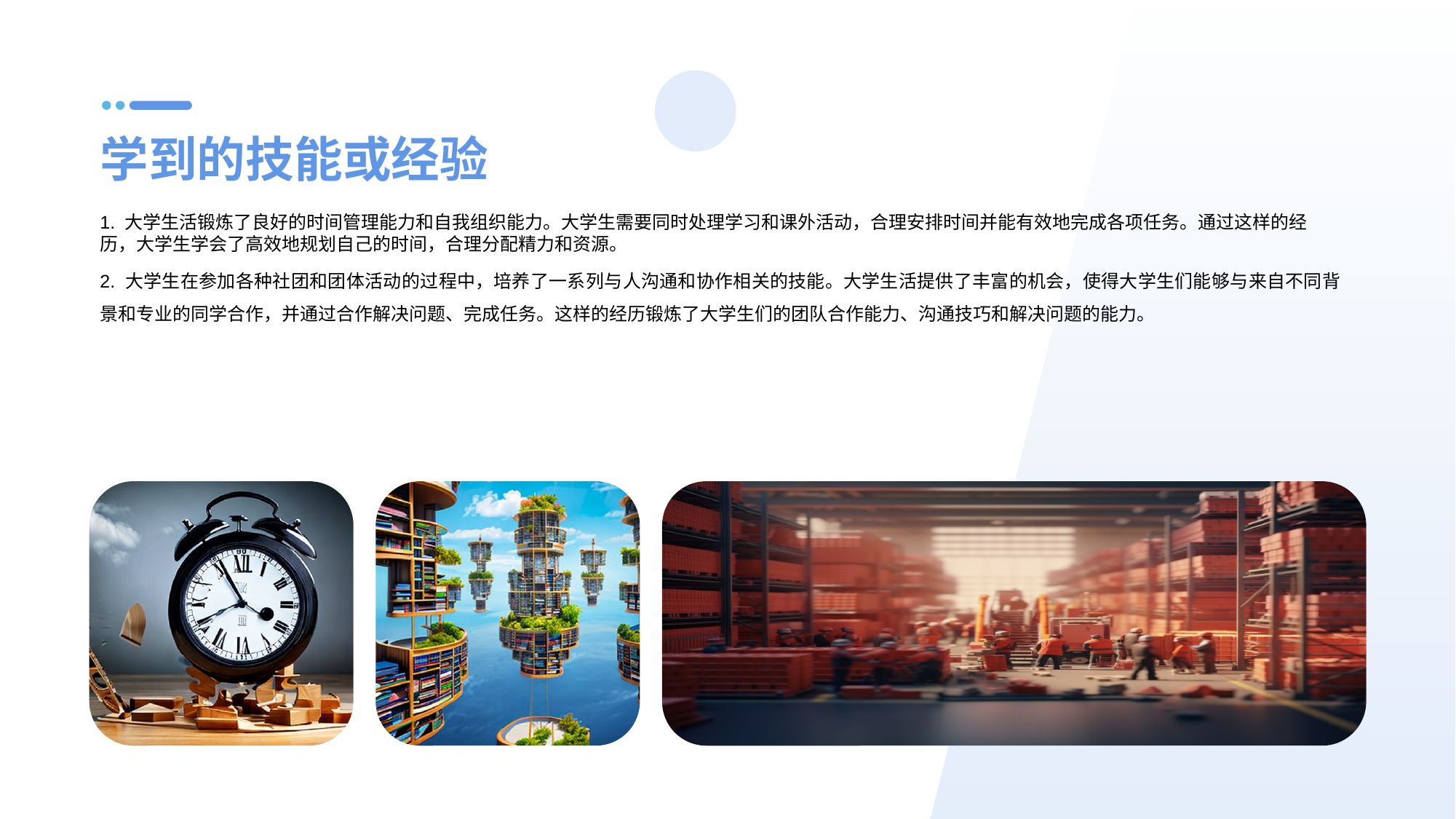

学到的技能或经验
1. 大学生活锻炼了良好的时间管理能力和自我组织能力。大学生需要同时处理学习和课外活动，合理安排时间并能有效地完成各项任务。通过这样的经历，大学生学会了高效地规划自己的时间，合理分配精力和资源。
2. 大学生在参加各种社团和团体活动的过程中，培养了一系列与人沟通和协作相关的技能。大学生活提供了丰富的机会，使得大学生们能够与来自不同背景和专业的同学合作，并通过合作解决问题、完成任务。这样的经历锻炼了大学生们的团队合作能力、沟通技巧和解决问题的能力。